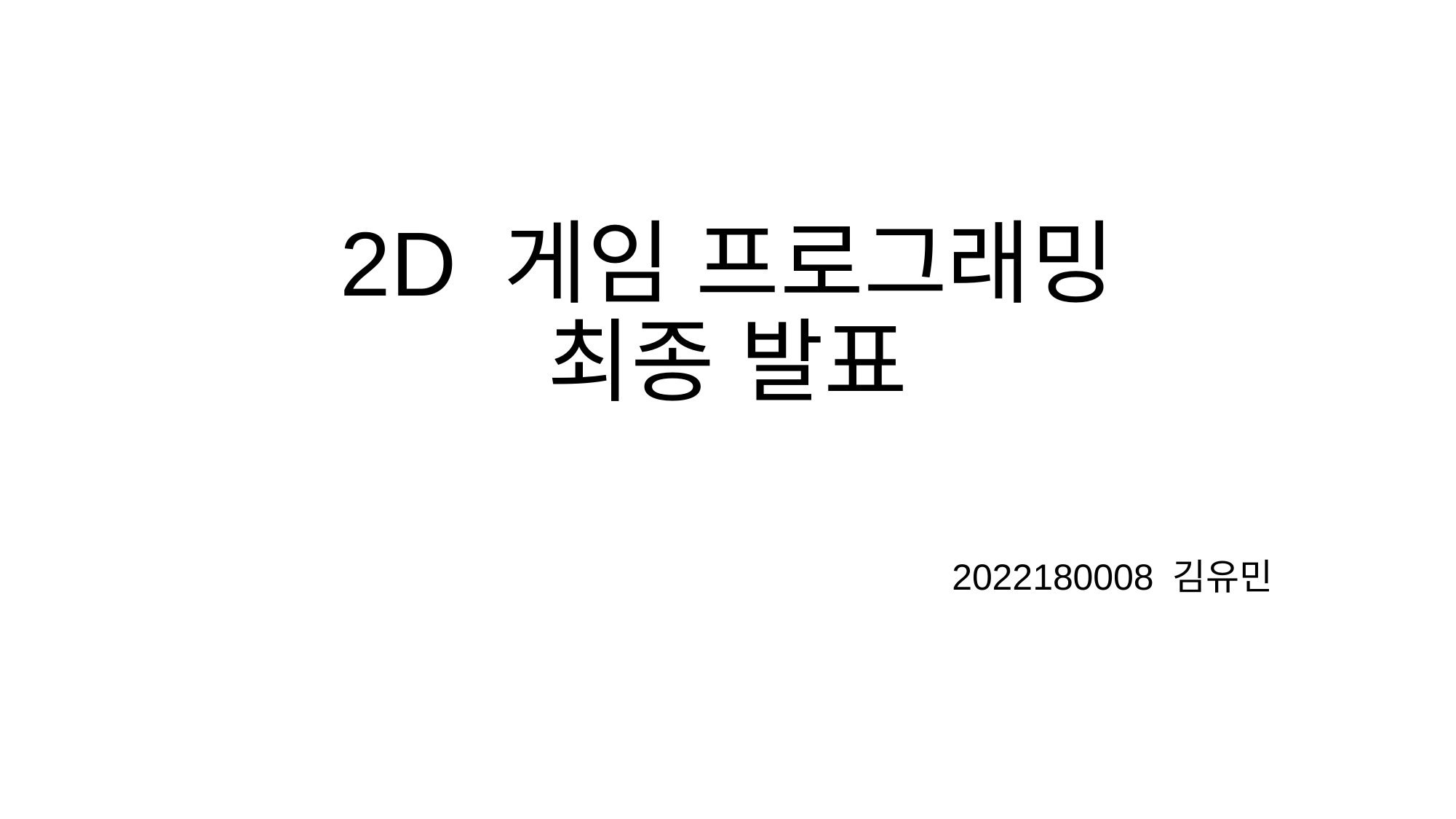

# 2D 게임 프로그래밍 최종 발표
2022180008 김유민